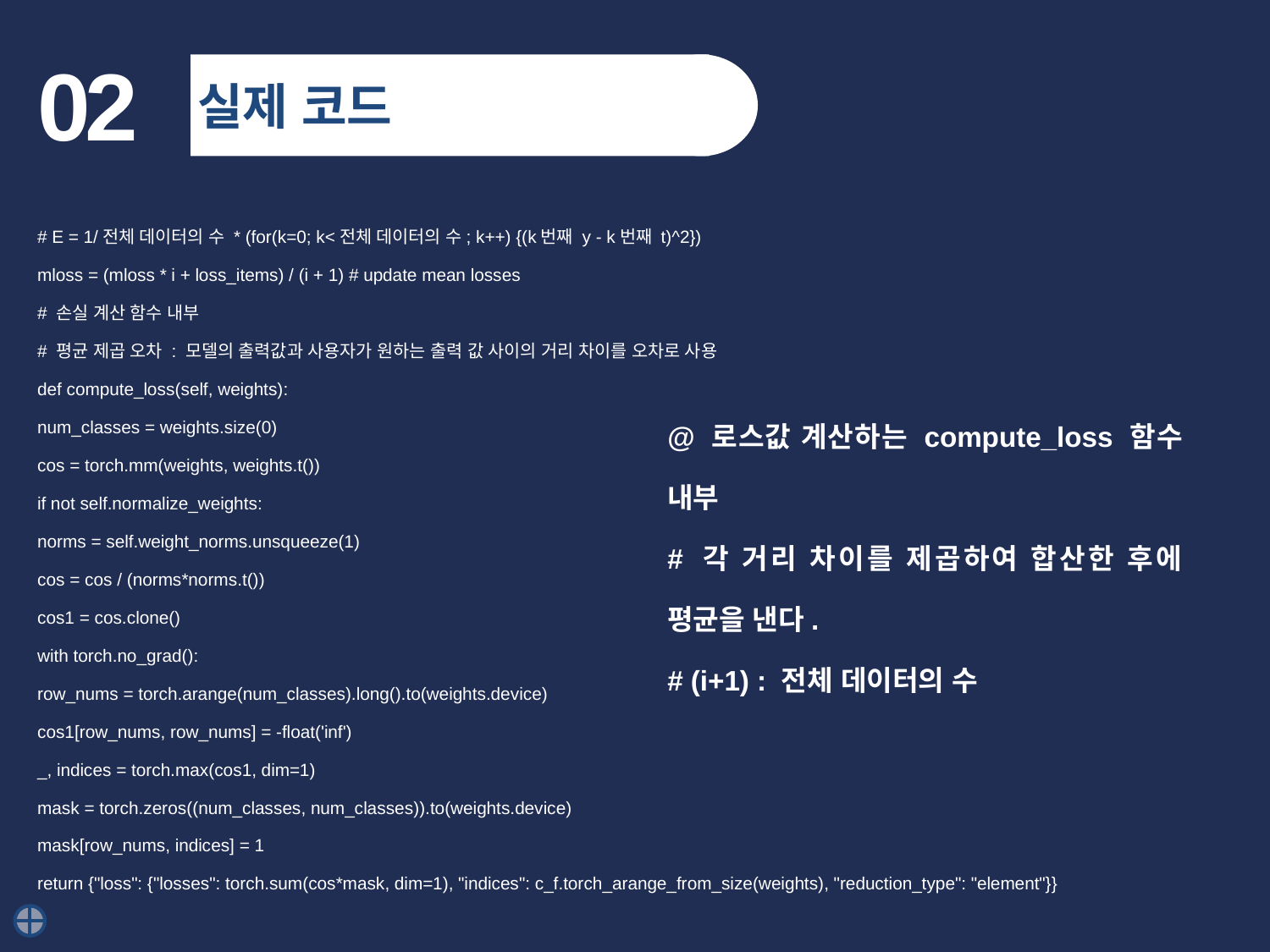

02

실제 코드
# E = 1/전체 데이터의 수 * (for(k=0; k<전체 데이터의 수; k++) {(k번째 y - k번째 t)^2})
mloss = (mloss * i + loss_items) / (i + 1) # update mean losses
# 손실 계산 함수 내부
# 평균 제곱 오차 : 모델의 출력값과 사용자가 원하는 출력 값 사이의 거리 차이를 오차로 사용
def compute_loss(self, weights):
num_classes = weights.size(0)
cos = torch.mm(weights, weights.t())
if not self.normalize_weights:
norms = self.weight_norms.unsqueeze(1)
cos = cos / (norms*norms.t())
cos1 = cos.clone()
with torch.no_grad():
row_nums = torch.arange(num_classes).long().to(weights.device)
cos1[row_nums, row_nums] = -float('inf')
_, indices = torch.max(cos1, dim=1)
mask = torch.zeros((num_classes, num_classes)).to(weights.device)
mask[row_nums, indices] = 1
return {"loss": {"losses": torch.sum(cos*mask, dim=1), "indices": c_f.torch_arange_from_size(weights), "reduction_type": "element"}}

@ 로스값 계산하는 compute_loss 함수 내부
# 각 거리 차이를 제곱하여 합산한 후에 평균을 낸다.
# (i+1) : 전체 데이터의 수